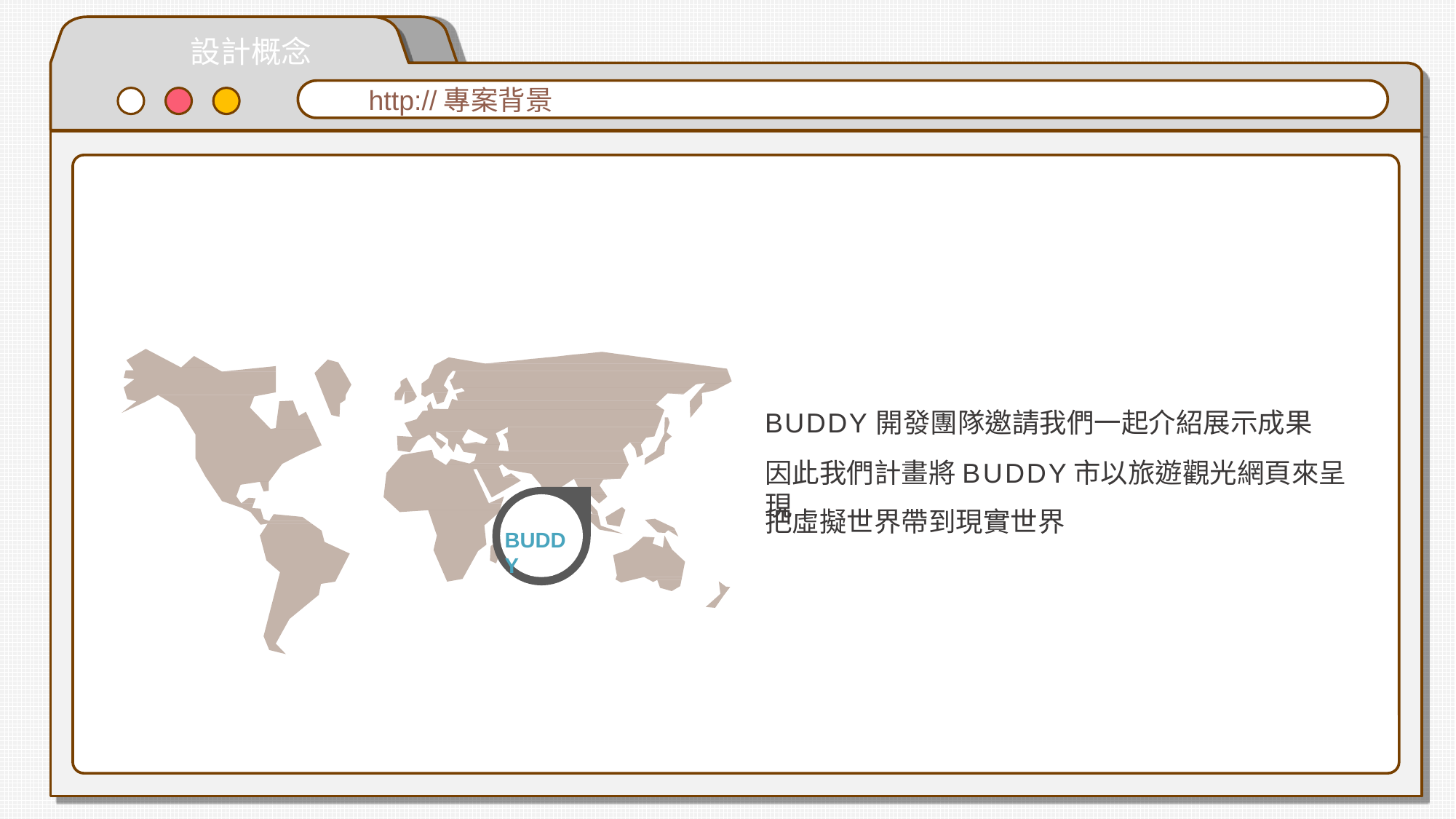

設計概念
http://專案背景

BUDDY開發團隊邀請我們一起介紹展示成果
因此我們計畫將BUDDY市以旅遊觀光網頁來呈現
把虛擬世界帶到現實世界

BUDDY